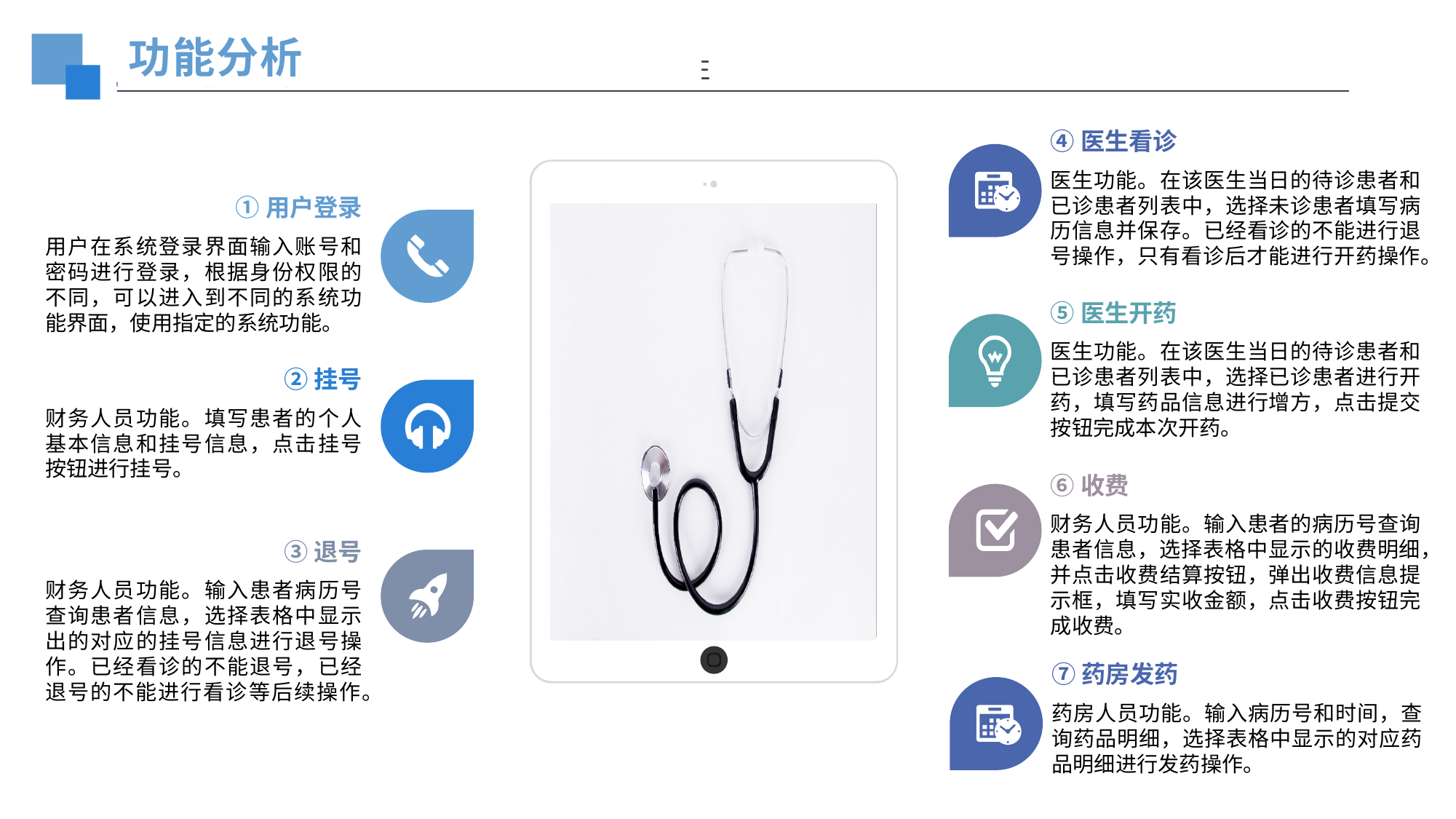

功能分析
④医生看诊

医生功能。在该医生当日的待诊患者和已诊患者列表中，选择未诊患者填写病历信息并保存。已经看诊的不能进行退号操作，只有看诊后才能进行开药操作。

①用户登录

用户在系统登录界面输入账号和密码进行登录，根据身份权限的不同，可以进入到不同的系统功能界面，使用指定的系统功能。

⑤医生开药

医生功能。在该医生当日的待诊患者和已诊患者列表中，选择已诊患者进行开药，填写药品信息进行增方，点击提交按钮完成本次开药。

②挂号

财务人员功能。填写患者的个人基本信息和挂号信息，点击挂号按钮进行挂号。

⑥收费

财务人员功能。输入患者的病历号查询患者信息，选择表格中显示的收费明细，并点击收费结算按钮，弹出收费信息提示框，填写实收金额，点击收费按钮完成收费。

③退号

财务人员功能。输入患者病历号查询患者信息，选择表格中显示出的对应的挂号信息进行退号操作。已经看诊的不能退号，已经退号的不能进行看诊等后续操作。

⑦药房发药

药房人员功能。输入病历号和时间，查询药品明细，选择表格中显示的对应药品明细进行发药操作。